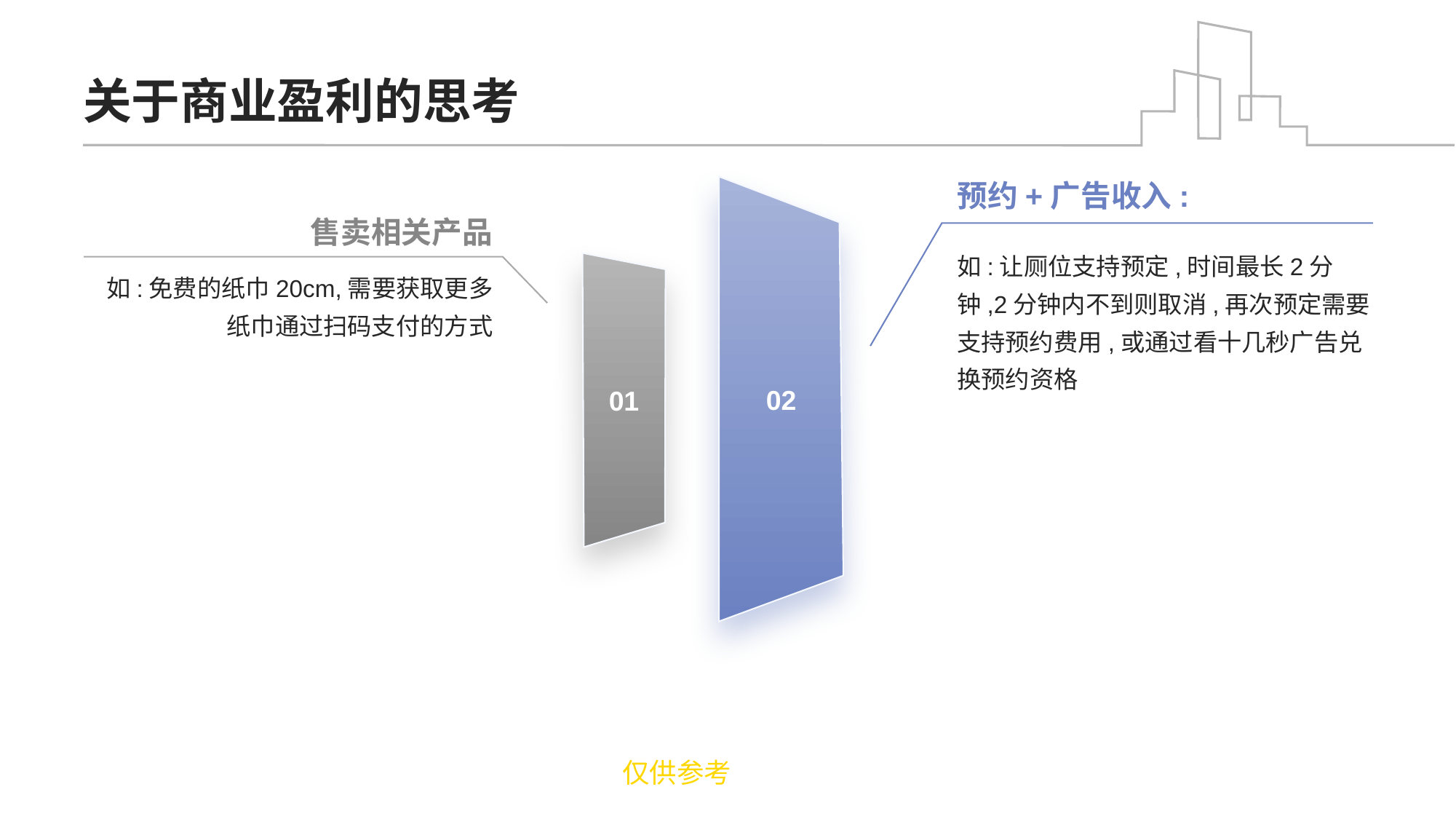

# 关于商业盈利的思考
预约+广告收入:
02
售卖相关产品

如:让厕位支持预定,时间最长2分钟,2分钟内不到则取消,再次预定需要支持预约费用,或通过看十几秒广告兑换预约资格
01

如:免费的纸巾20cm,需要获取更多纸巾通过扫码支付的方式

仅供参考